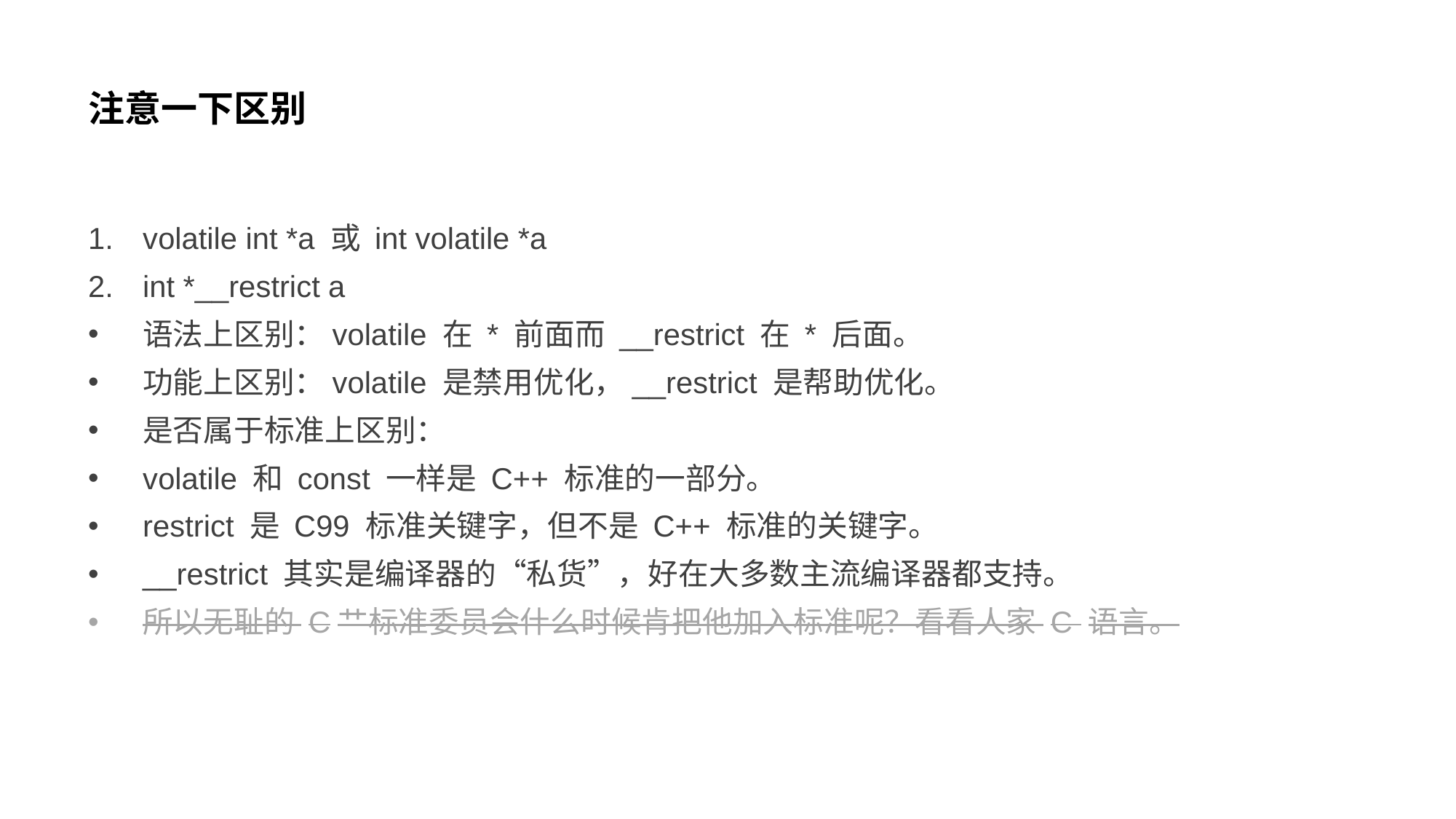

# 注意一下区别
volatile int *a 或 int volatile *a
int *__restrict a
语法上区别：volatile 在 * 前面而 __restrict 在 * 后面。
功能上区别：volatile 是禁用优化，__restrict 是帮助优化。
是否属于标准上区别：
volatile 和 const 一样是 C++ 标准的一部分。
restrict 是 C99 标准关键字，但不是 C++ 标准的关键字。
__restrict 其实是编译器的“私货”，好在大多数主流编译器都支持。
所以无耻的 C艹标准委员会什么时候肯把他加入标准呢？看看人家 C 语言。